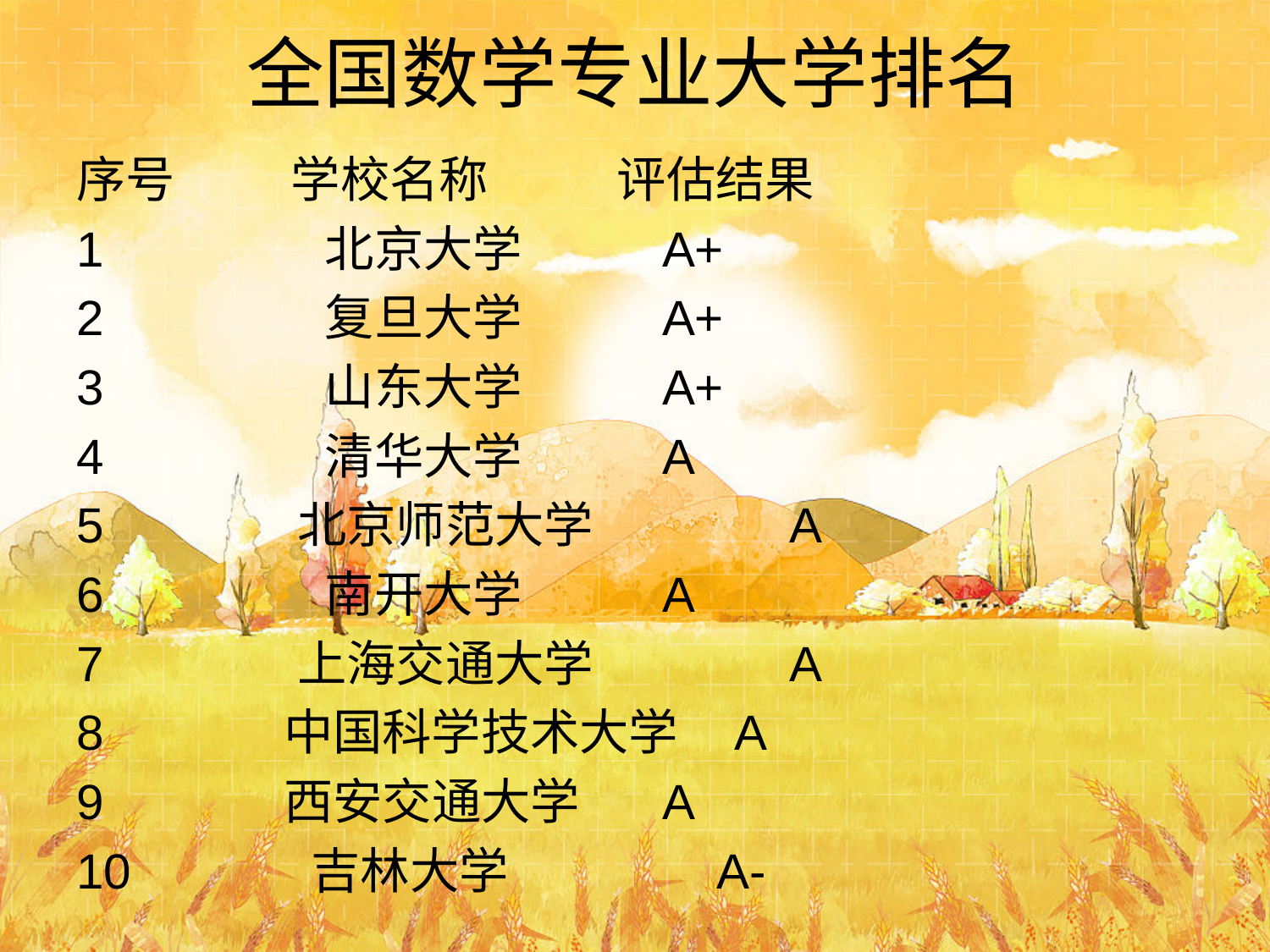

# 全国数学专业大学排名
序号	        学校名称	   评估结果
1	        北京大学	      A+
2	        复旦大学	      A+
3	        山东大学	      A+
4	        清华大学	      A
5	      北京师范大学	      A
6	        南开大学	      A
7	      上海交通大学	      A
8	     中国科学技术大学	 A
9	     西安交通大学	      A
10	       吉林大学	           A-